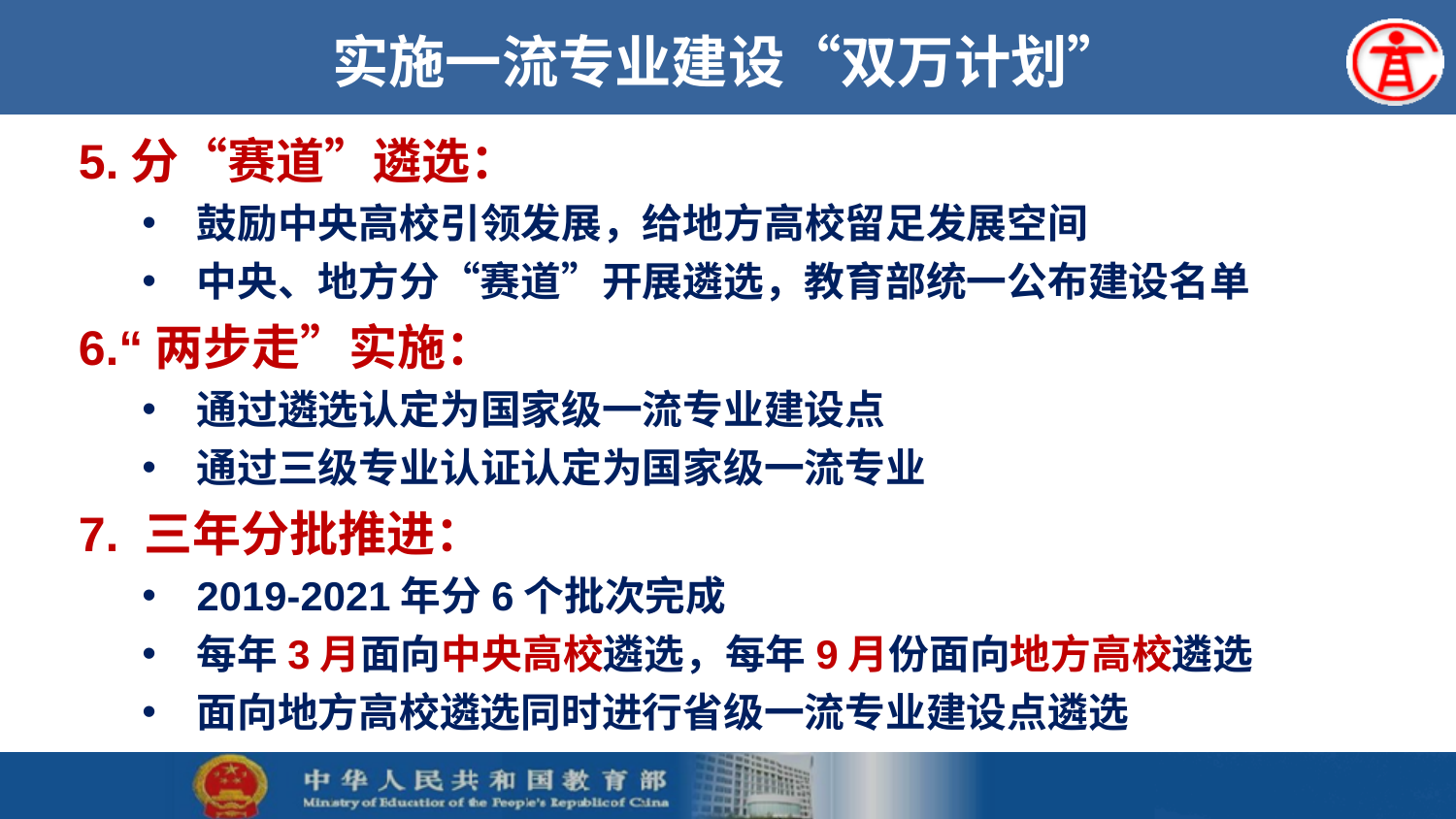

# 实施一流专业建设“双万计划”
5.分“赛道”遴选：
鼓励中央高校引领发展，给地方高校留足发展空间
中央、地方分“赛道”开展遴选，教育部统一公布建设名单
6.“两步走”实施：
通过遴选认定为国家级一流专业建设点
通过三级专业认证认定为国家级一流专业
7. 三年分批推进：
2019-2021年分6个批次完成
每年3月面向中央高校遴选，每年9月份面向地方高校遴选
面向地方高校遴选同时进行省级一流专业建设点遴选